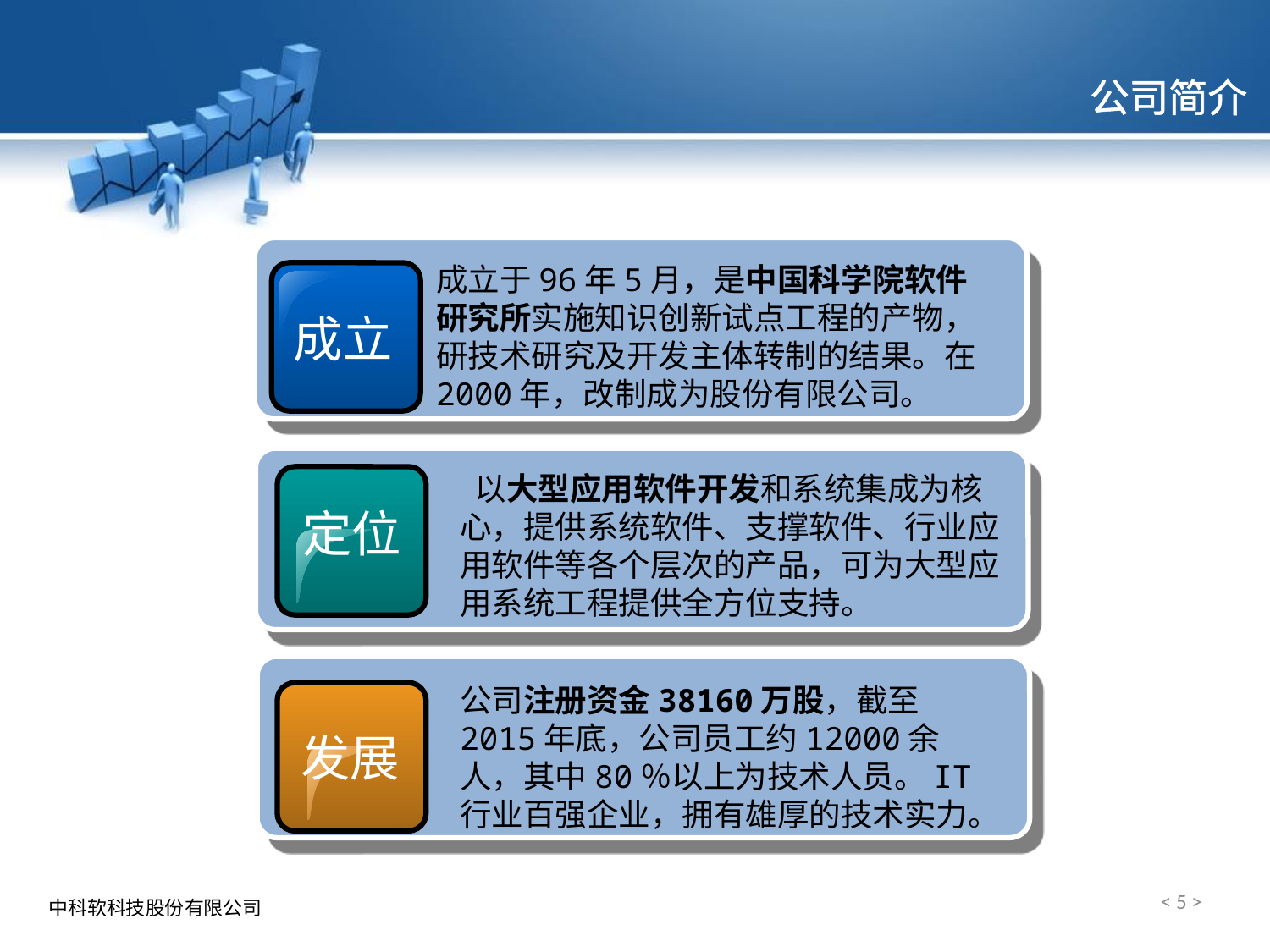

# 公司简介

成立于96年5月，是中国科学院软件研究所实施知识创新试点工程的产物，研技术研究及开发主体转制的结果。在2000年，改制成为股份有限公司。

成立

 以大型应用软件开发和系统集成为核心，提供系统软件、支撑软件、行业应用软件等各个层次的产品，可为大型应用系统工程提供全方位支持。

定位

公司注册资金38160万股，截至2015年底，公司员工约12000余人，其中80％以上为技术人员。IT行业百强企业，拥有雄厚的技术实力。

发展